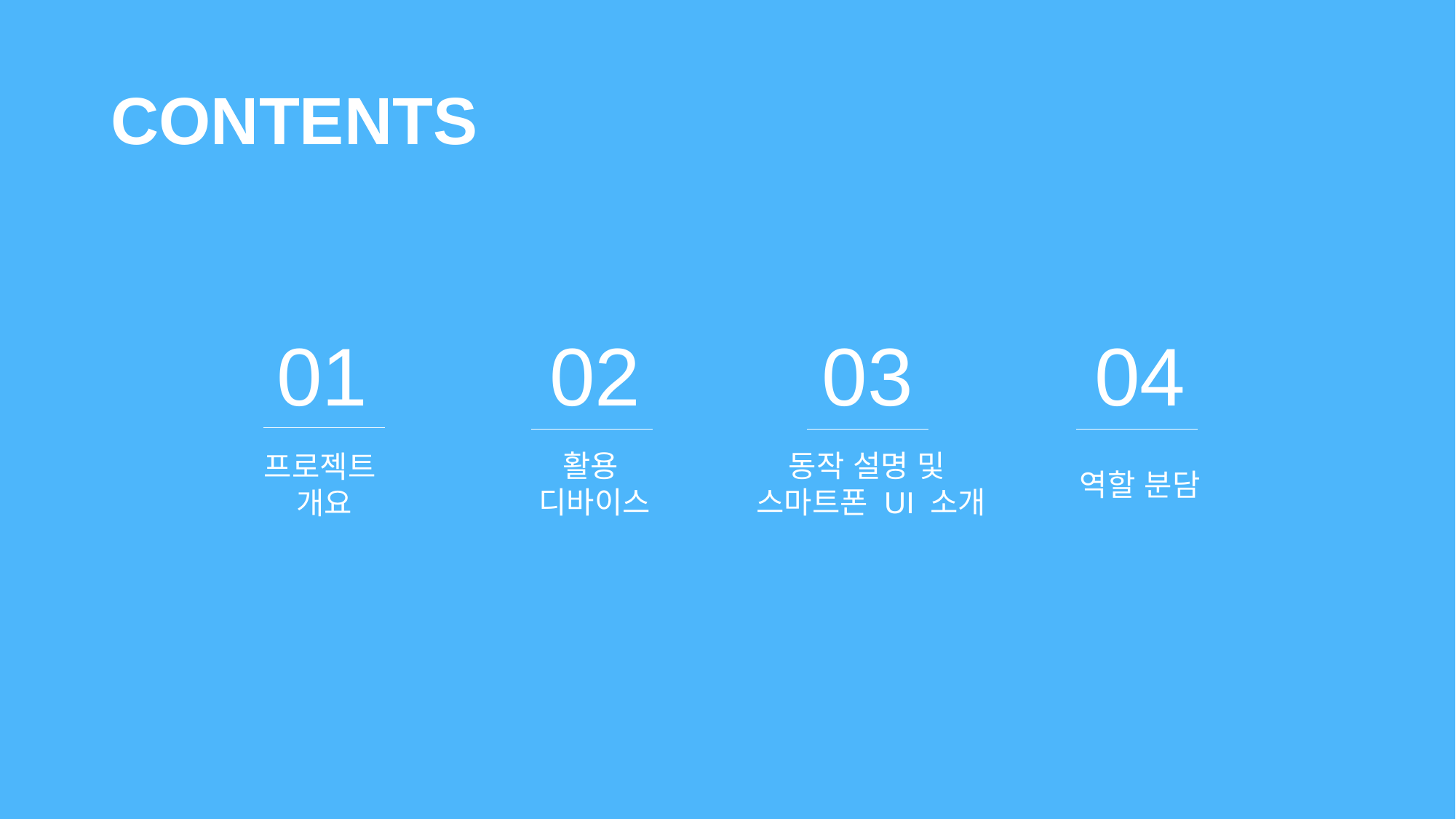

# CONTENTS
01
02
03
04
활용
디바이스
동작 설명 및
스마트폰 UI 소개
프로젝트
개요
역할 분담